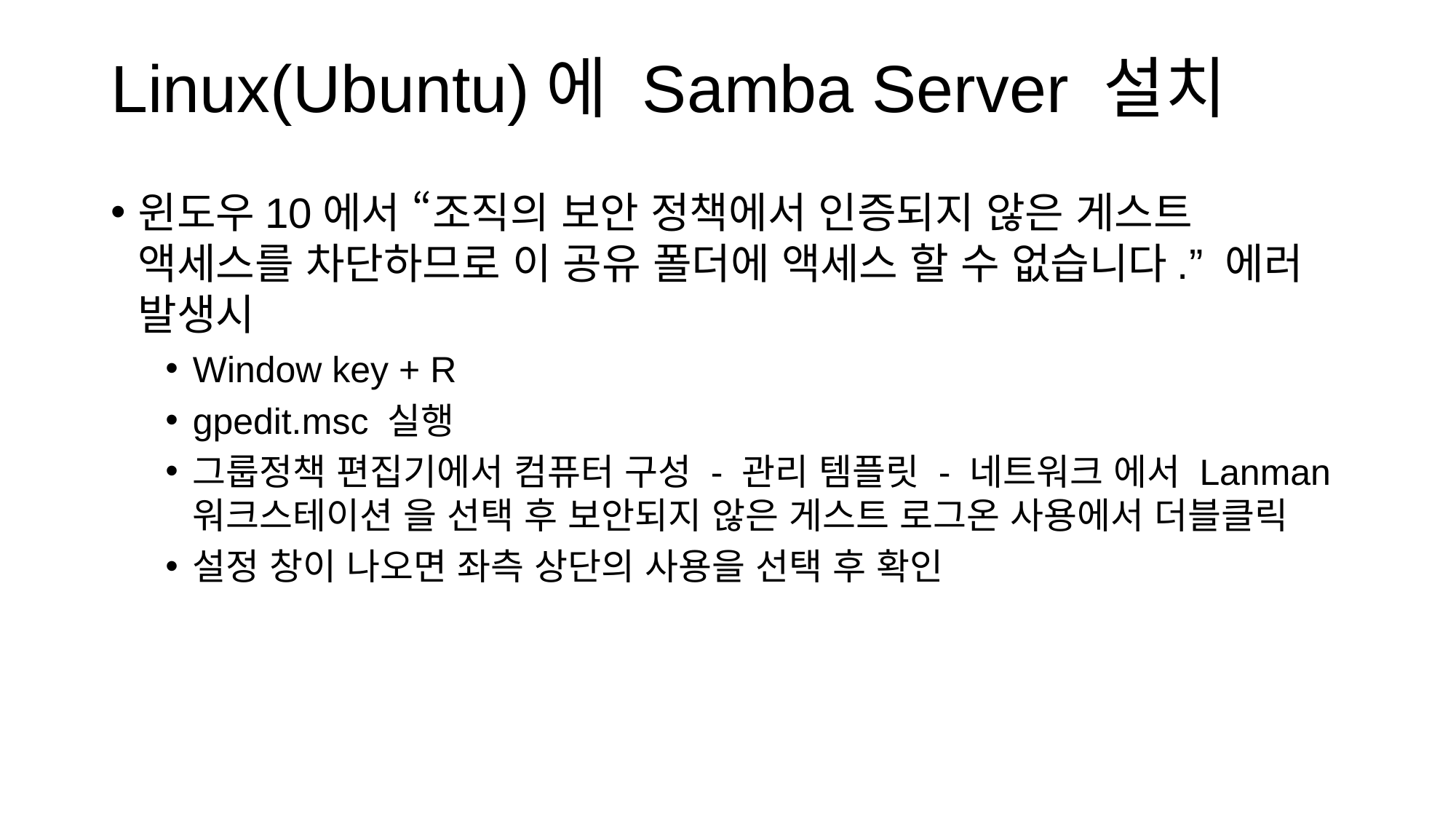

# Linux(Ubuntu)에 Samba Server 설치
윈도우10에서 “조직의 보안 정책에서 인증되지 않은 게스트 액세스를 차단하므로 이 공유 폴더에 액세스 할 수 없습니다.” 에러 발생시
Window key + R
gpedit.msc 실행
그룹정책 편집기에서 컴퓨터 구성 - 관리 템플릿 - 네트워크 에서 Lanman 워크스테이션 을 선택 후 보안되지 않은 게스트 로그온 사용에서 더블클릭
설정 창이 나오면 좌측 상단의 사용을 선택 후 확인